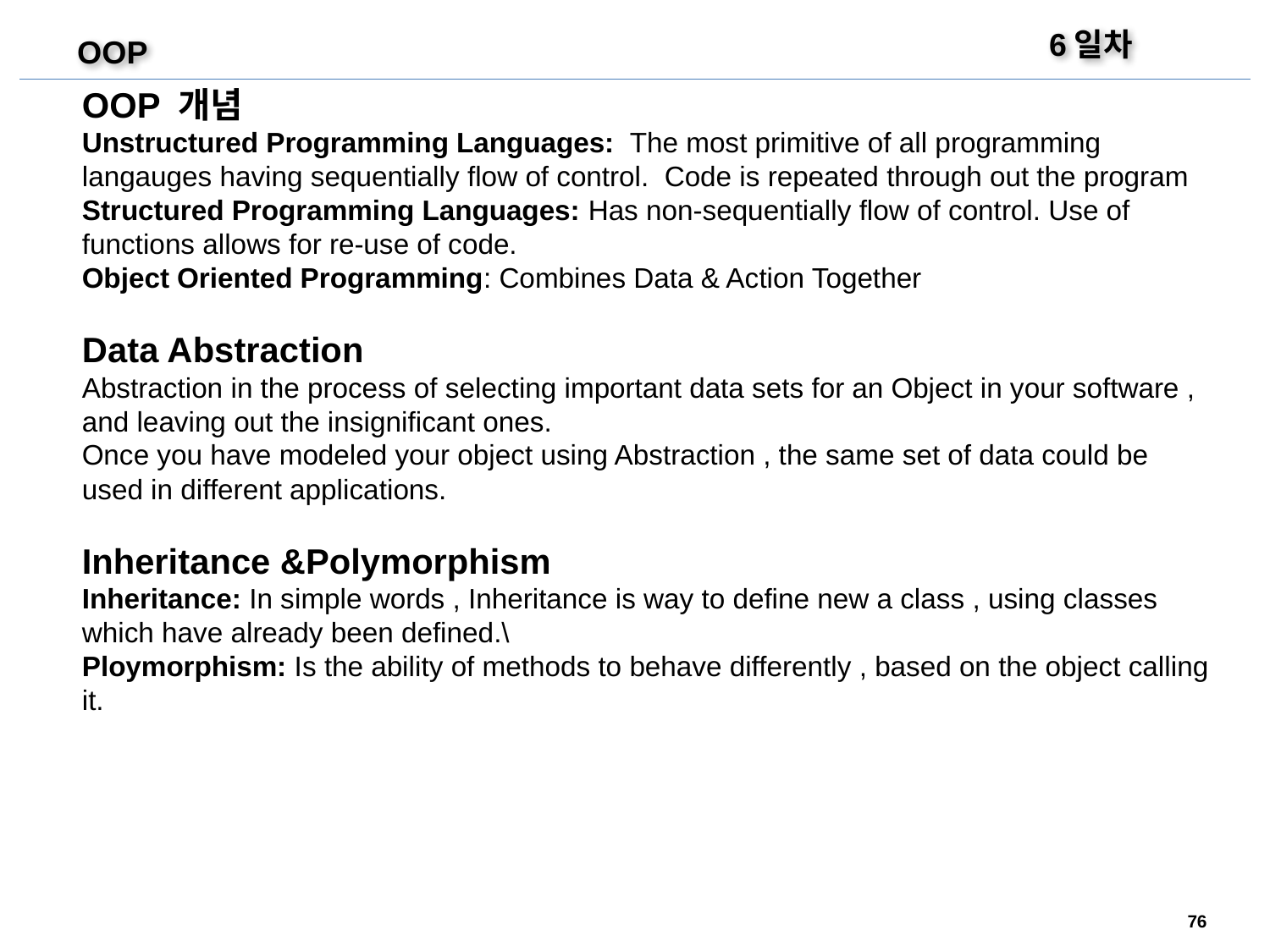

6일차
OOP
OOP 개념
Unstructured Programming Languages:  The most primitive of all programming langauges having sequentially flow of control.  Code is repeated through out the program
Structured Programming Languages: Has non-sequentially flow of control. Use of functions allows for re-use of code.
Object Oriented Programming: Combines Data & Action Together

Data Abstraction
Abstraction in the process of selecting important data sets for an Object in your software , and leaving out the insignificant ones.
Once you have modeled your object using Abstraction , the same set of data could be used in different applications.

Inheritance &Polymorphism
Inheritance: In simple words , Inheritance is way to define new a class , using classes which have already been defined.\
Ploymorphism: Is the ability of methods to behave differently , based on the object calling it.